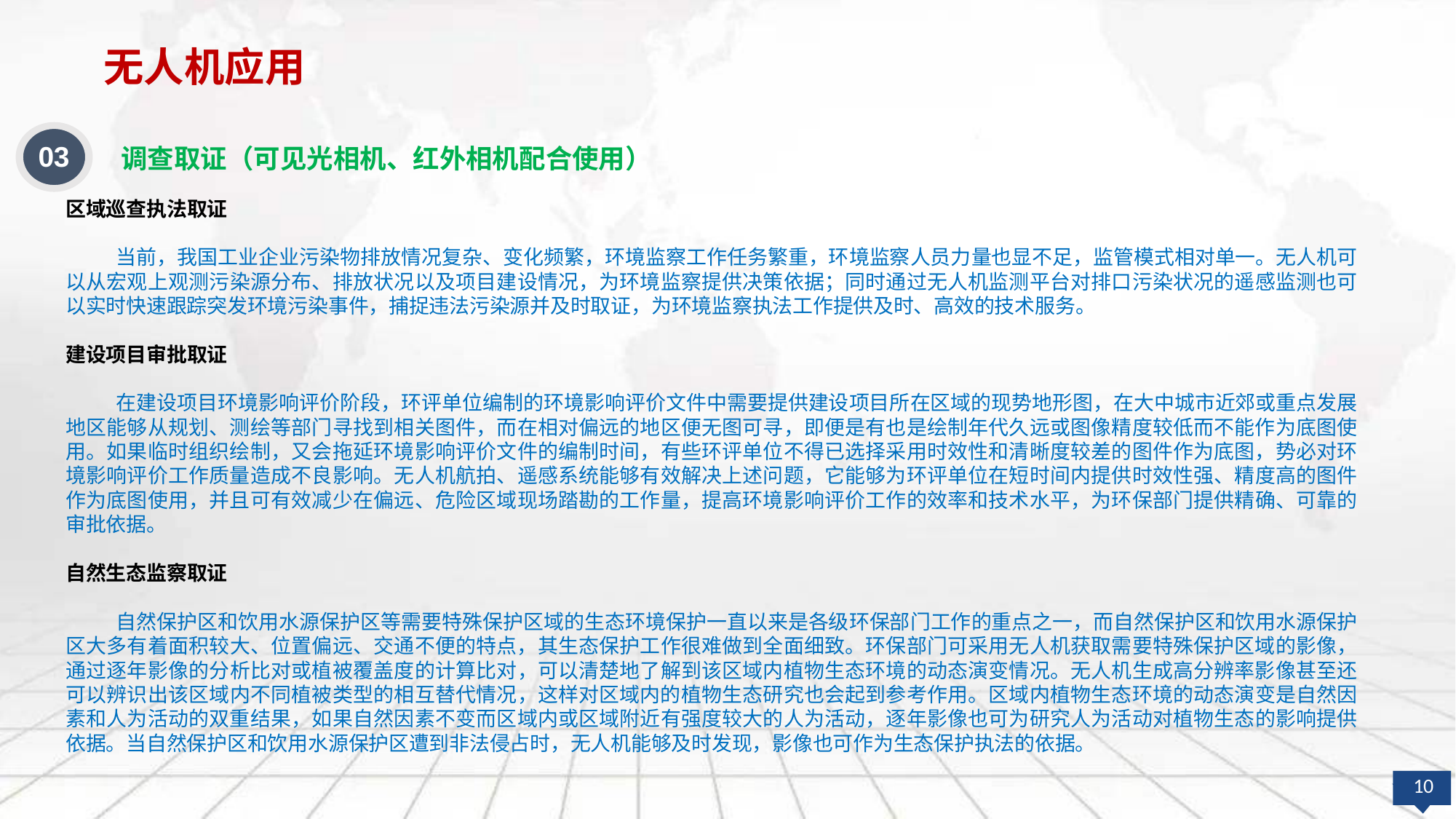

无人机应用

03
调查取证（可见光相机、红外相机配合使用）
区域巡查执法取证

 　　当前，我国工业企业污染物排放情况复杂、变化频繁，环境监察工作任务繁重，环境监察人员力量也显不足，监管模式相对单一。无人机可以从宏观上观测污染源分布、排放状况以及项目建设情况，为环境监察提供决策依据；同时通过无人机监测平台对排口污染状况的遥感监测也可以实时快速跟踪突发环境污染事件，捕捉违法污染源并及时取证，为环境监察执法工作提供及时、高效的技术服务。

建设项目审批取证

 　　在建设项目环境影响评价阶段，环评单位编制的环境影响评价文件中需要提供建设项目所在区域的现势地形图，在大中城市近郊或重点发展地区能够从规划、测绘等部门寻找到相关图件，而在相对偏远的地区便无图可寻，即便是有也是绘制年代久远或图像精度较低而不能作为底图使用。如果临时组织绘制，又会拖延环境影响评价文件的编制时间，有些环评单位不得已选择采用时效性和清晰度较差的图件作为底图，势必对环境影响评价工作质量造成不良影响。无人机航拍、遥感系统能够有效解决上述问题，它能够为环评单位在短时间内提供时效性强、精度高的图件作为底图使用，并且可有效减少在偏远、危险区域现场踏勘的工作量，提高环境影响评价工作的效率和技术水平，为环保部门提供精确、可靠的审批依据。

自然生态监察取证

 　　自然保护区和饮用水源保护区等需要特殊保护区域的生态环境保护一直以来是各级环保部门工作的重点之一，而自然保护区和饮用水源保护区大多有着面积较大、位置偏远、交通不便的特点，其生态保护工作很难做到全面细致。环保部门可采用无人机获取需要特殊保护区域的影像，通过逐年影像的分析比对或植被覆盖度的计算比对，可以清楚地了解到该区域内植物生态环境的动态演变情况。无人机生成高分辨率影像甚至还可以辨识出该区域内不同植被类型的相互替代情况，这样对区域内的植物生态研究也会起到参考作用。区域内植物生态环境的动态演变是自然因素和人为活动的双重结果，如果自然因素不变而区域内或区域附近有强度较大的人为活动，逐年影像也可为研究人为活动对植物生态的影响提供依据。当自然保护区和饮用水源保护区遭到非法侵占时，无人机能够及时发现，影像也可作为生态保护执法的依据。